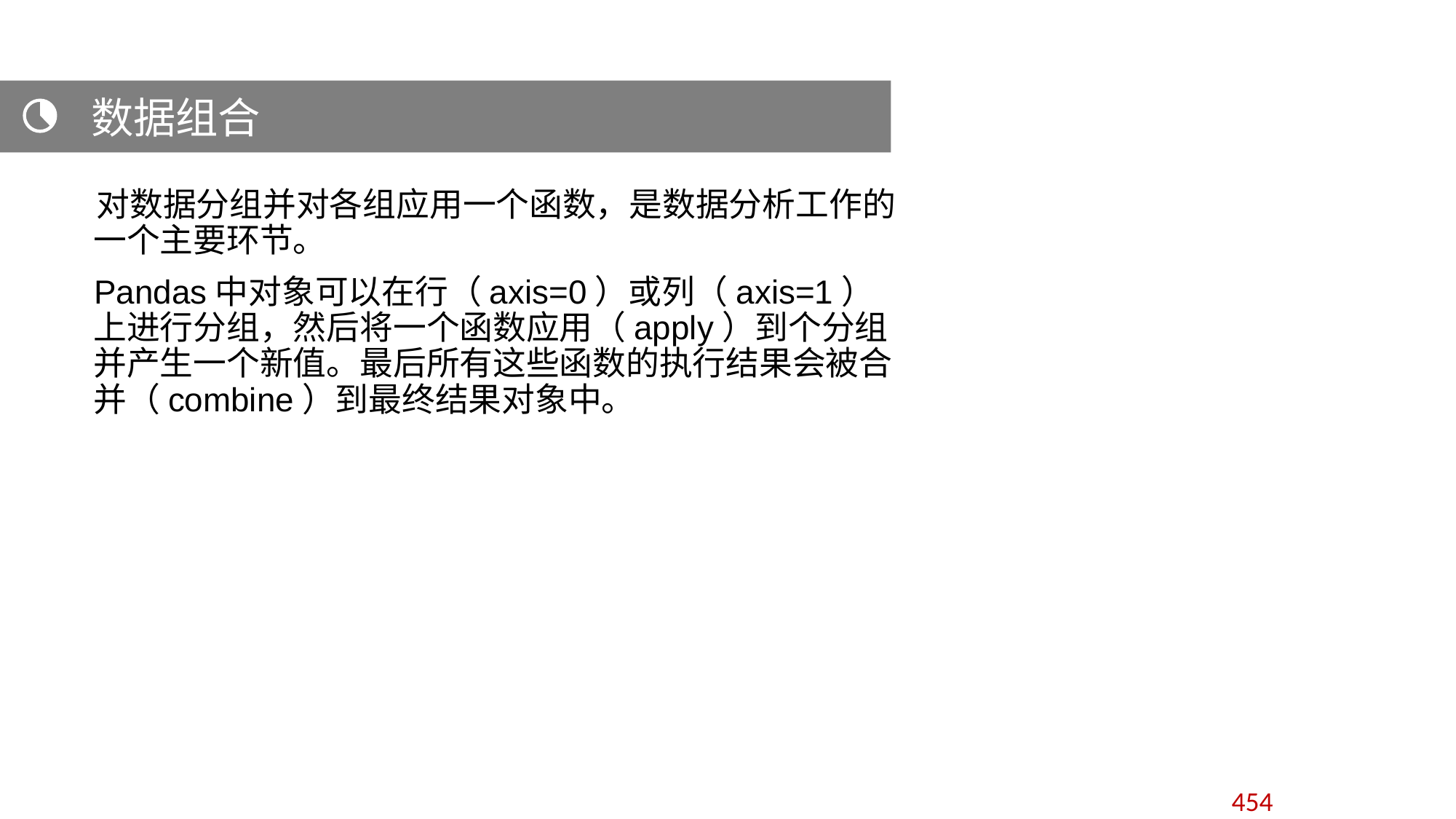

数据组合

   对数据分组并对各组应用一个函数，是数据分析工作的一个主要环节。
   Pandas中对象可以在行（axis=0）或列（axis=1）上进行分组，然后将一个函数应用（apply）到个分组并产生一个新值。最后所有这些函数的执行结果会被合并（combine）到最终结果对象中。

454